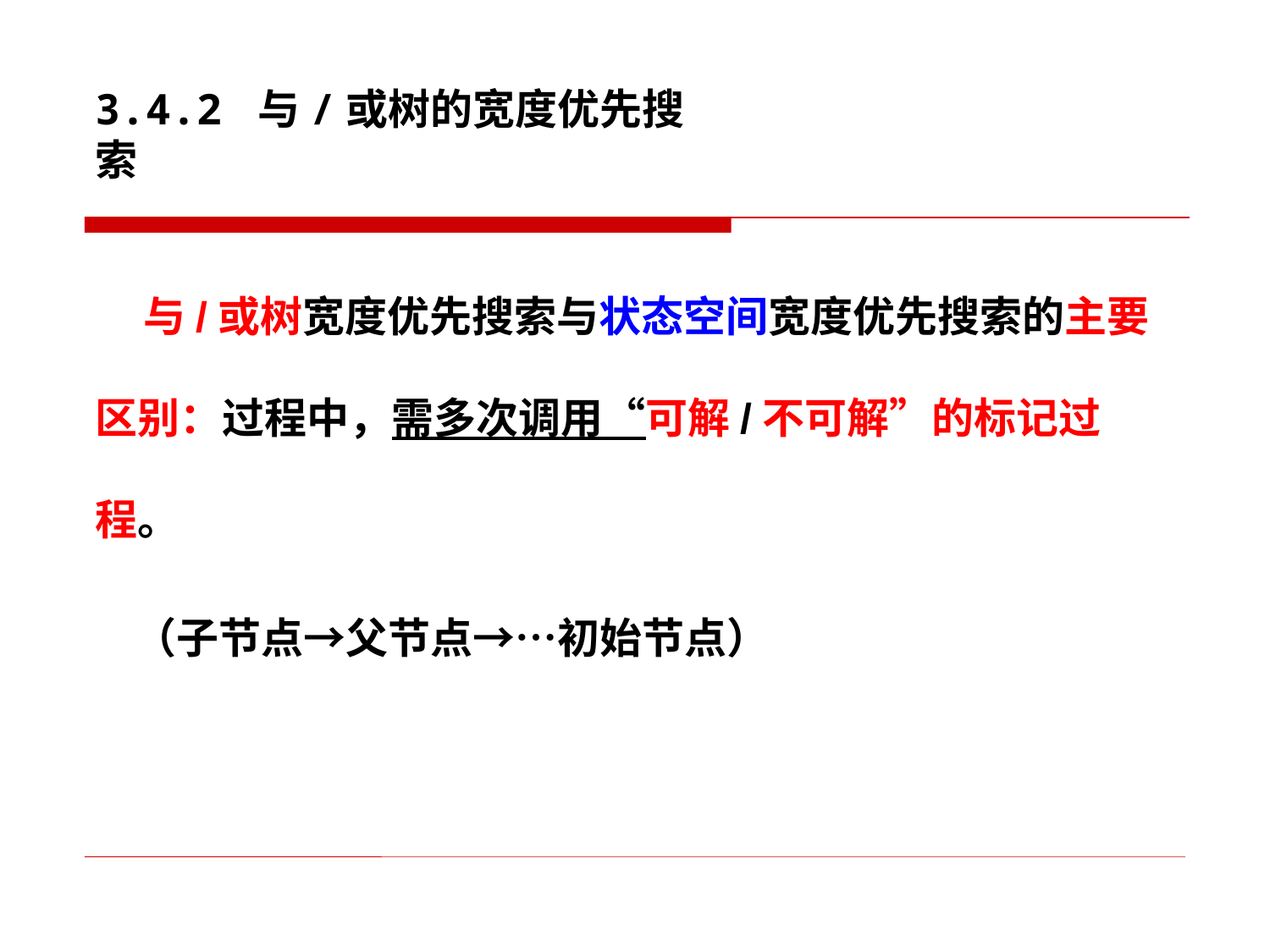

# 3.4.2 与/或树的宽度优先搜索
    与/或树宽度优先搜索与状态空间宽度优先搜索的主要区别：过程中，需多次调用“可解/不可解”的标记过程。
   （子节点→父节点→…初始节点）